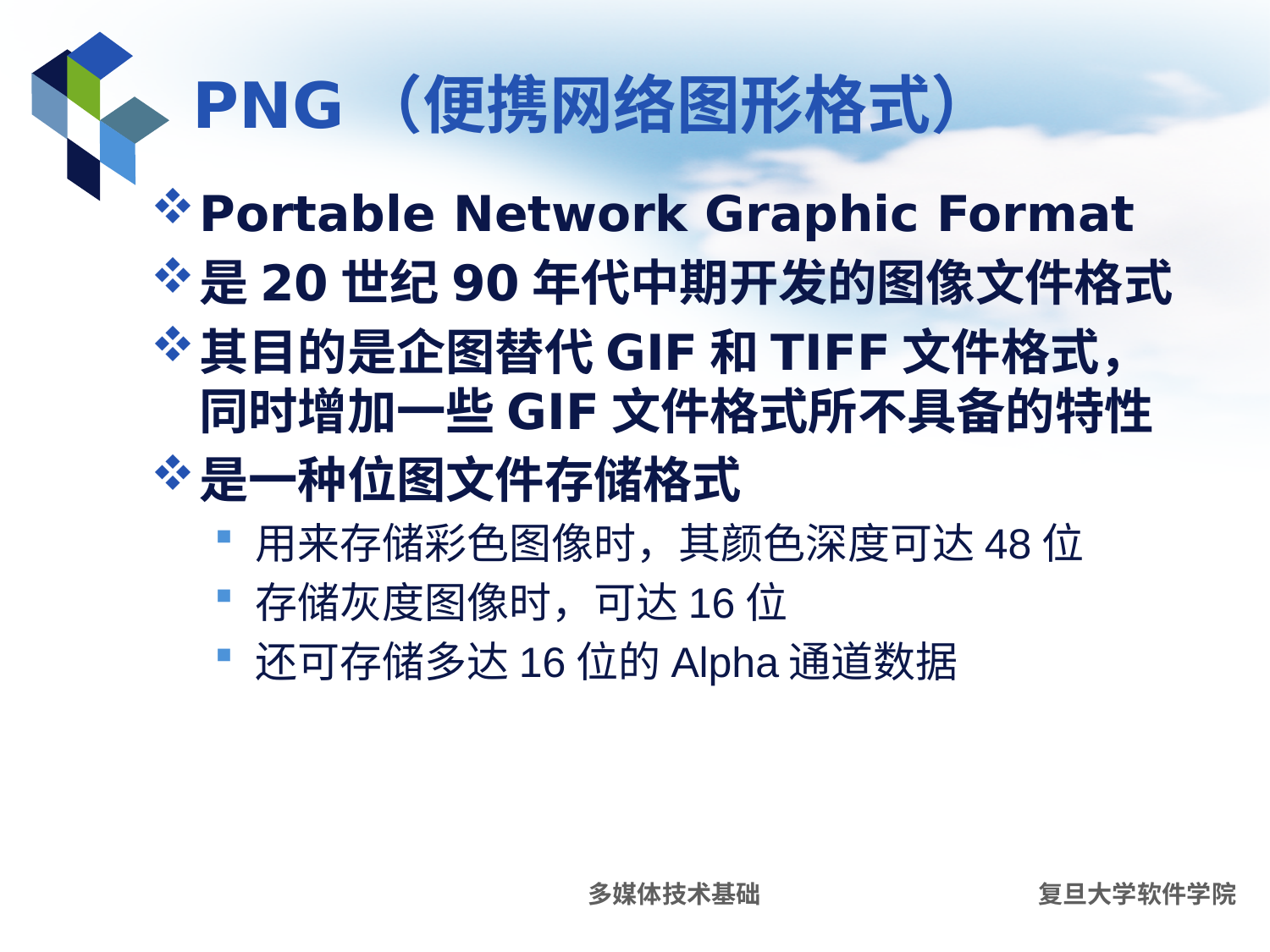

# PNG（便携网络图形格式）
Portable Network Graphic Format
是20世纪90年代中期开发的图像文件格式
其目的是企图替代GIF和TIFF文件格式，同时增加一些GIF文件格式所不具备的特性
是一种位图文件存储格式
用来存储彩色图像时，其颜色深度可达48位
存储灰度图像时，可达16位
还可存储多达16位的Alpha通道数据
多媒体技术基础